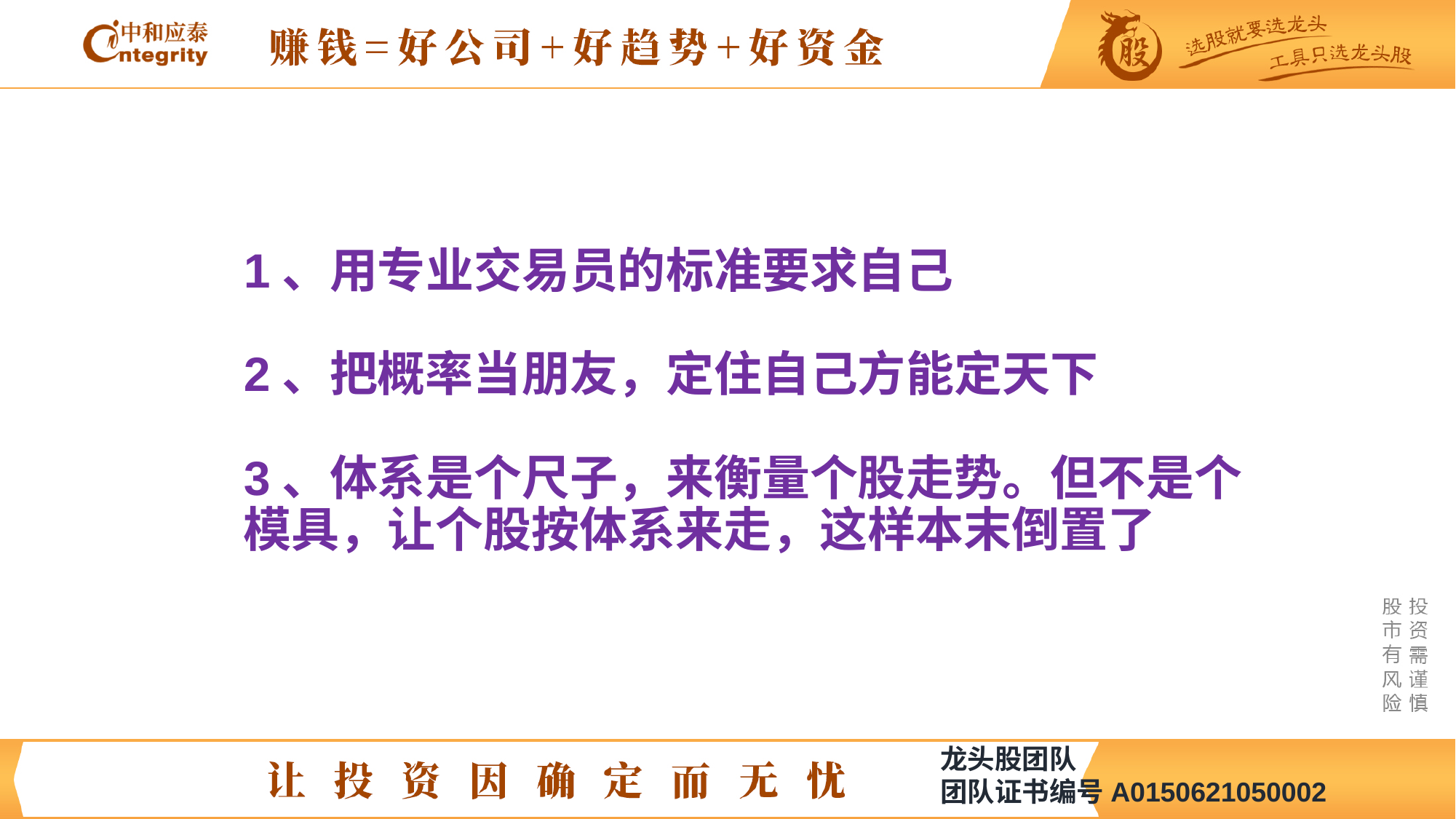

1、用专业交易员的标准要求自己
2、把概率当朋友，定住自己方能定天下
3、体系是个尺子，来衡量个股走势。但不是个模具，让个股按体系来走，这样本末倒置了

龙头股团队
团队证书编号A0150621050002